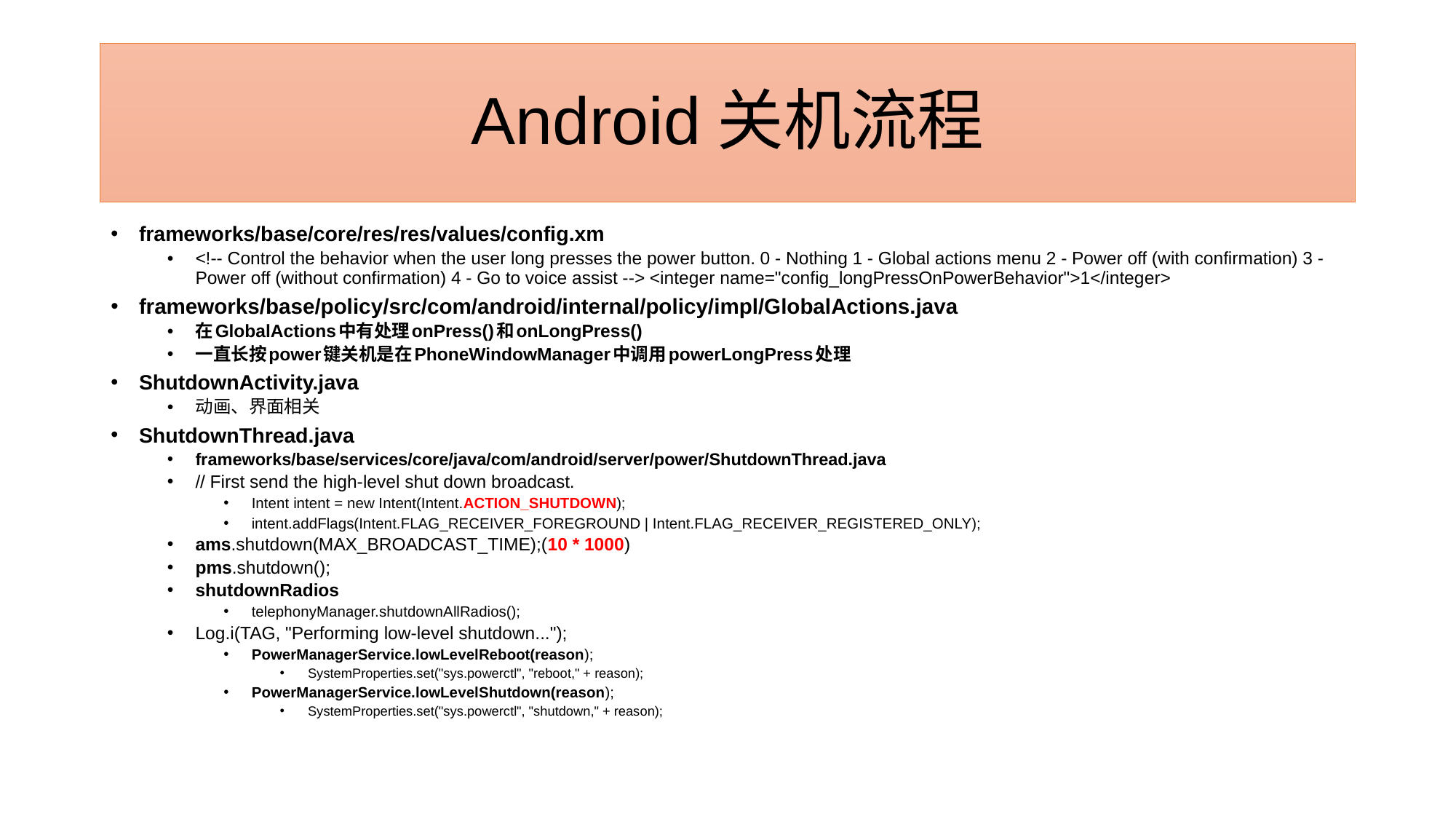

# Android关机流程
frameworks/base/core/res/res/values/config.xm
<!-- Control the behavior when the user long presses the power button. 0 - Nothing 1 - Global actions menu 2 - Power off (with confirmation) 3 - Power off (without confirmation) 4 - Go to voice assist --> <integer name="config_longPressOnPowerBehavior">1</integer>
frameworks/base/policy/src/com/android/internal/policy/impl/GlobalActions.java
在GlobalActions中有处理onPress()和onLongPress()
一直长按power键关机是在PhoneWindowManager中调用powerLongPress处理
ShutdownActivity.java
动画、界面相关
ShutdownThread.java
frameworks/base/services/core/java/com/android/server/power/ShutdownThread.java
// First send the high-level shut down broadcast.
Intent intent = new Intent(Intent.ACTION_SHUTDOWN);
intent.addFlags(Intent.FLAG_RECEIVER_FOREGROUND | Intent.FLAG_RECEIVER_REGISTERED_ONLY);
ams.shutdown(MAX_BROADCAST_TIME);(10 * 1000)
pms.shutdown();
shutdownRadios
telephonyManager.shutdownAllRadios();
Log.i(TAG, "Performing low-level shutdown...");
PowerManagerService.lowLevelReboot(reason);
SystemProperties.set("sys.powerctl", "reboot," + reason);
PowerManagerService.lowLevelShutdown(reason);
SystemProperties.set("sys.powerctl", "shutdown," + reason);